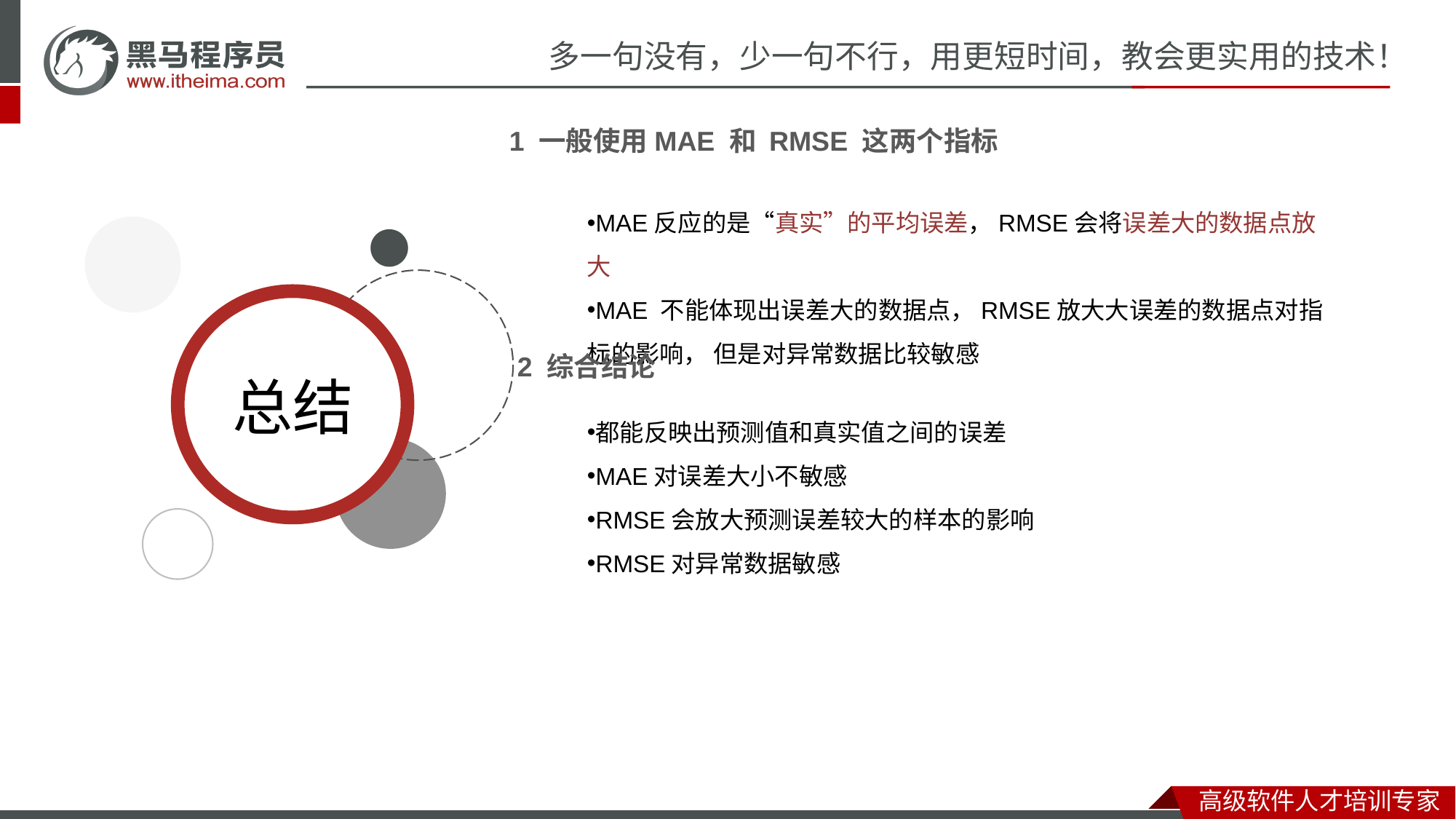

1 一般使用MAE 和 RMSE 这两个指标
MAE反应的是“真实”的平均误差，RMSE会将误差大的数据点放大
MAE 不能体现出误差大的数据点，RMSE放大大误差的数据点对指标的影响， 但是对异常数据比较敏感
2 综合结论
都能反映出预测值和真实值之间的误差
MAE对误差大小不敏感
RMSE会放大预测误差较大的样本的影响
RMSE对异常数据敏感